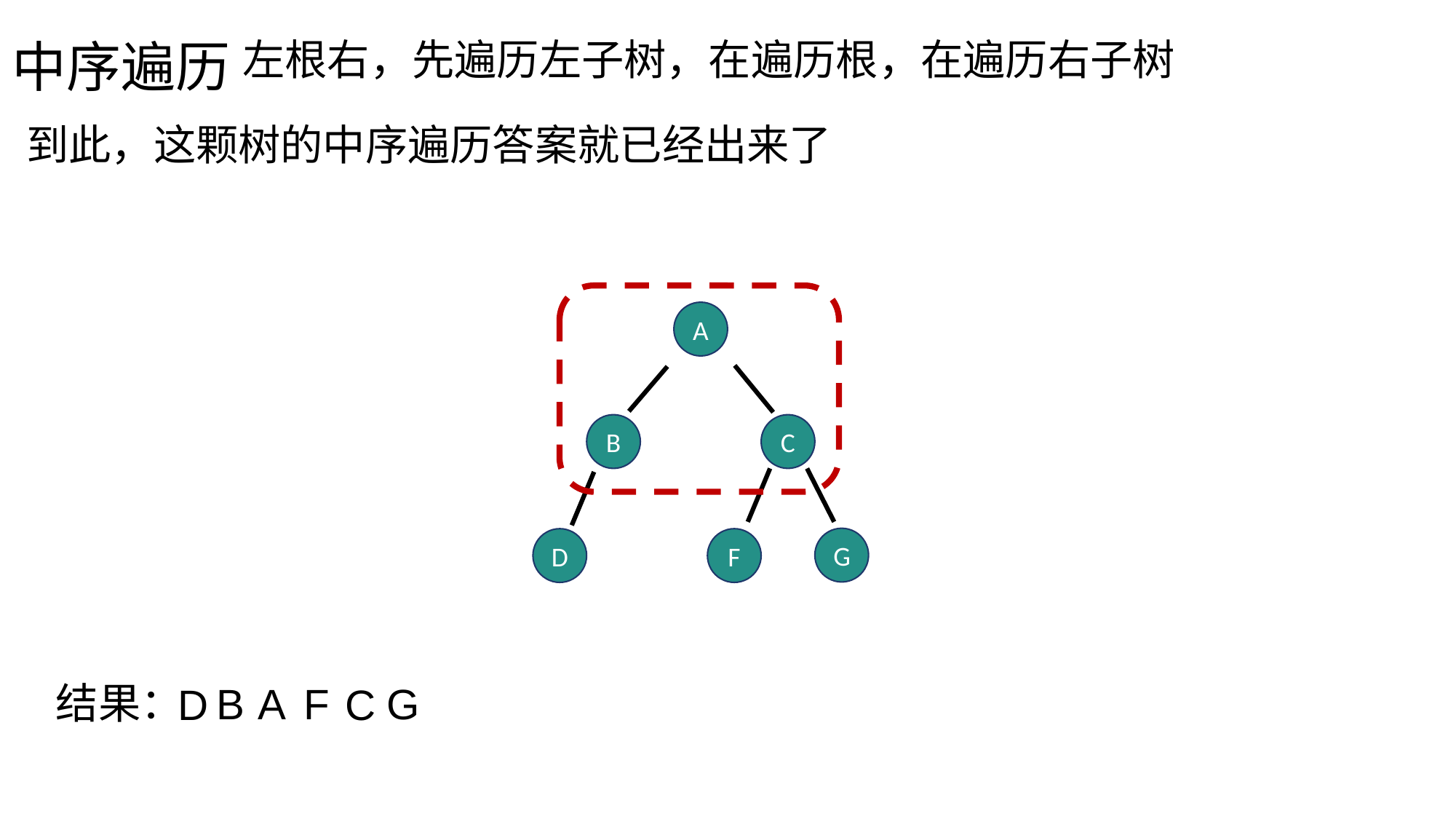

中序遍历
左根右，先遍历左子树，在遍历根，在遍历右子树
到此，这颗树的中序遍历答案就已经出来了

A
B
C
G
D
F
结果：
B
A
F
G
C
D
E